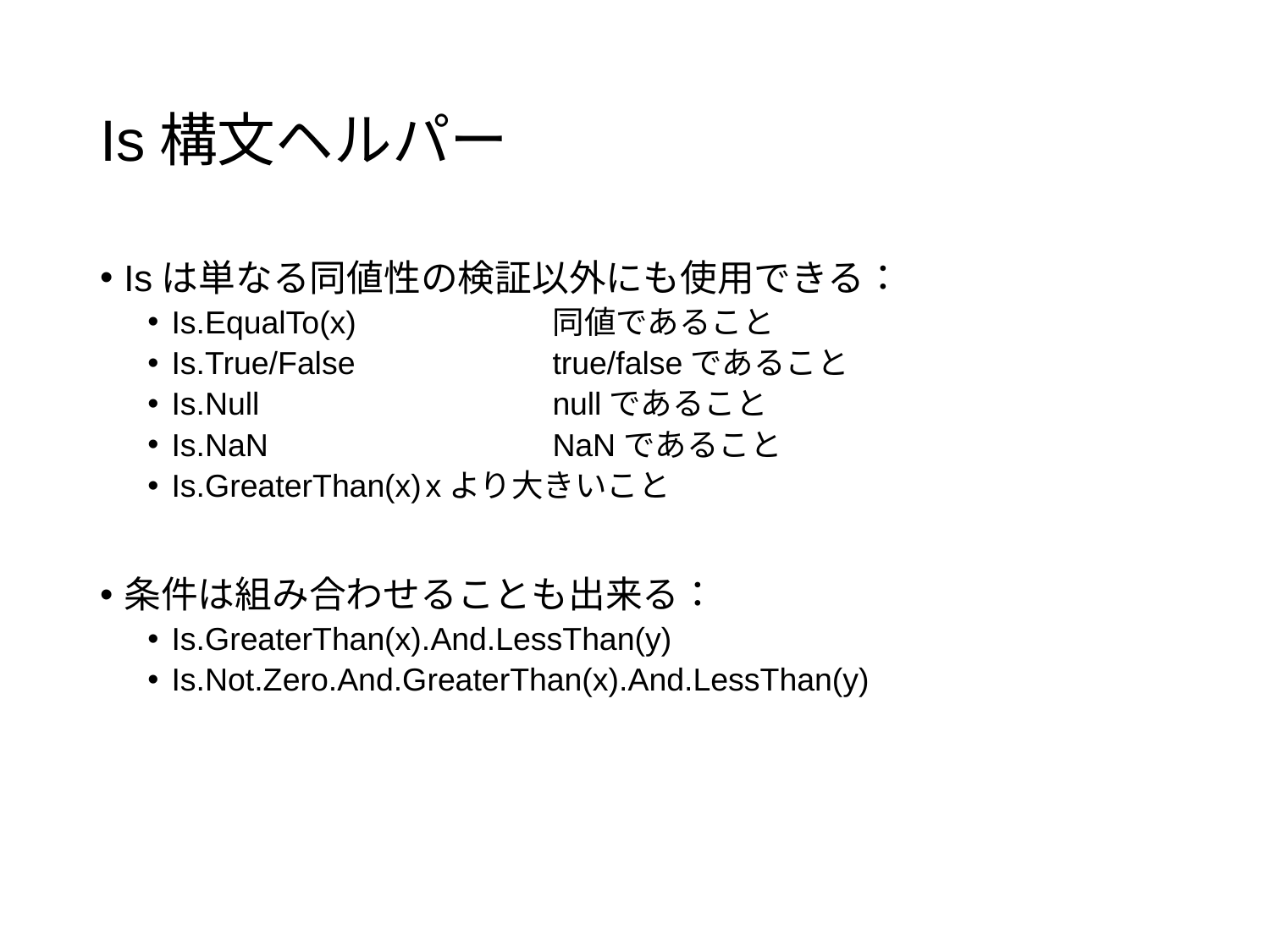

# Is構文ヘルパー
Isは単なる同値性の検証以外にも使用できる：
Is.EqualTo(x)		同値であること
Is.True/False		true/falseであること
Is.Null			nullであること
Is.NaN			NaNであること
Is.GreaterThan(x)	xより大きいこと

条件は組み合わせることも出来る：
Is.GreaterThan(x).And.LessThan(y)
Is.Not.Zero.And.GreaterThan(x).And.LessThan(y)